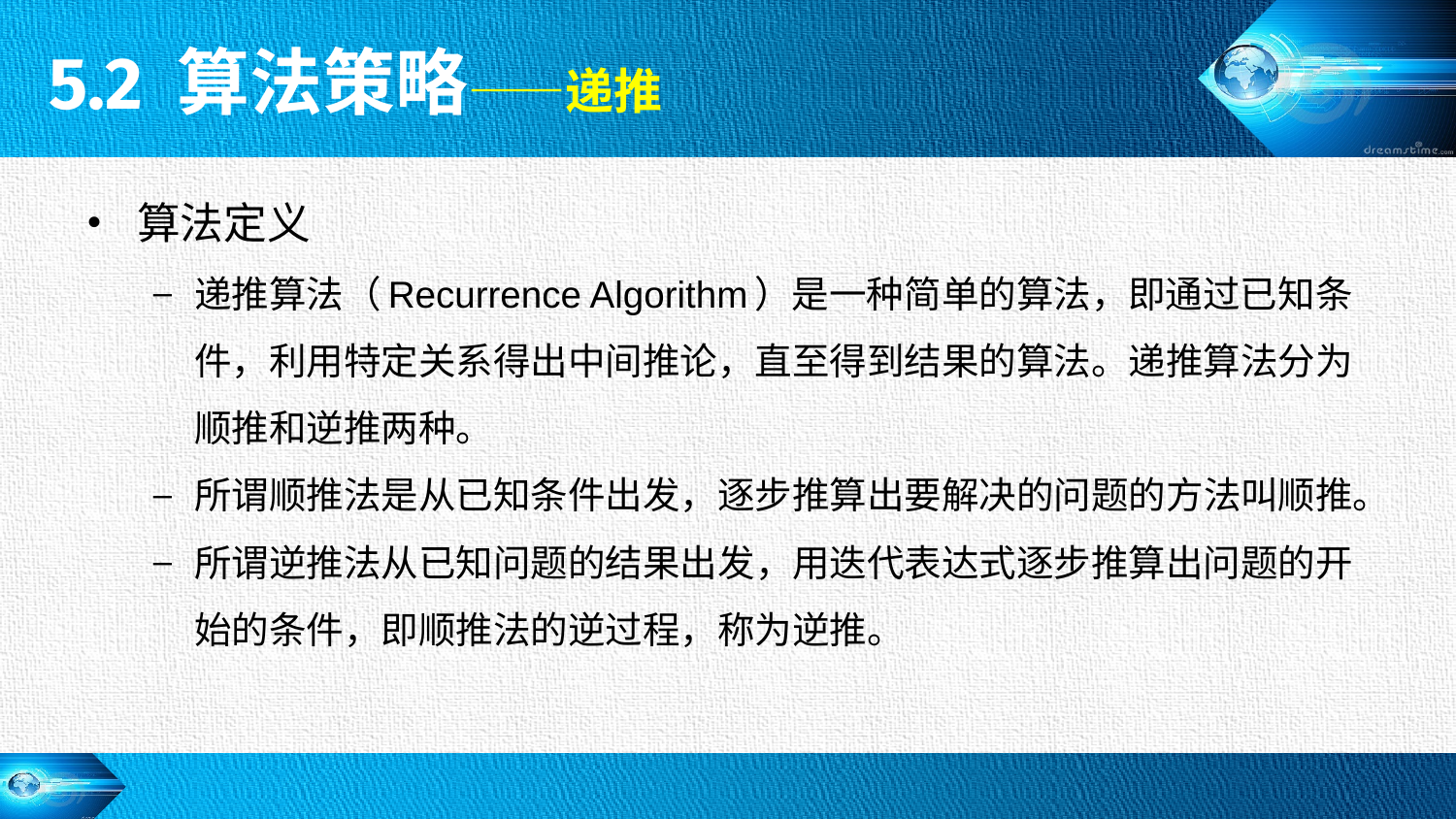

5.2 算法策略——递推
算法定义
递推算法（Recurrence Algorithm）是一种简单的算法，即通过已知条件，利用特定关系得出中间推论，直至得到结果的算法。递推算法分为顺推和逆推两种。
所谓顺推法是从已知条件出发，逐步推算出要解决的问题的方法叫顺推。
所谓逆推法从已知问题的结果出发，用迭代表达式逐步推算出问题的开始的条件，即顺推法的逆过程，称为逆推。